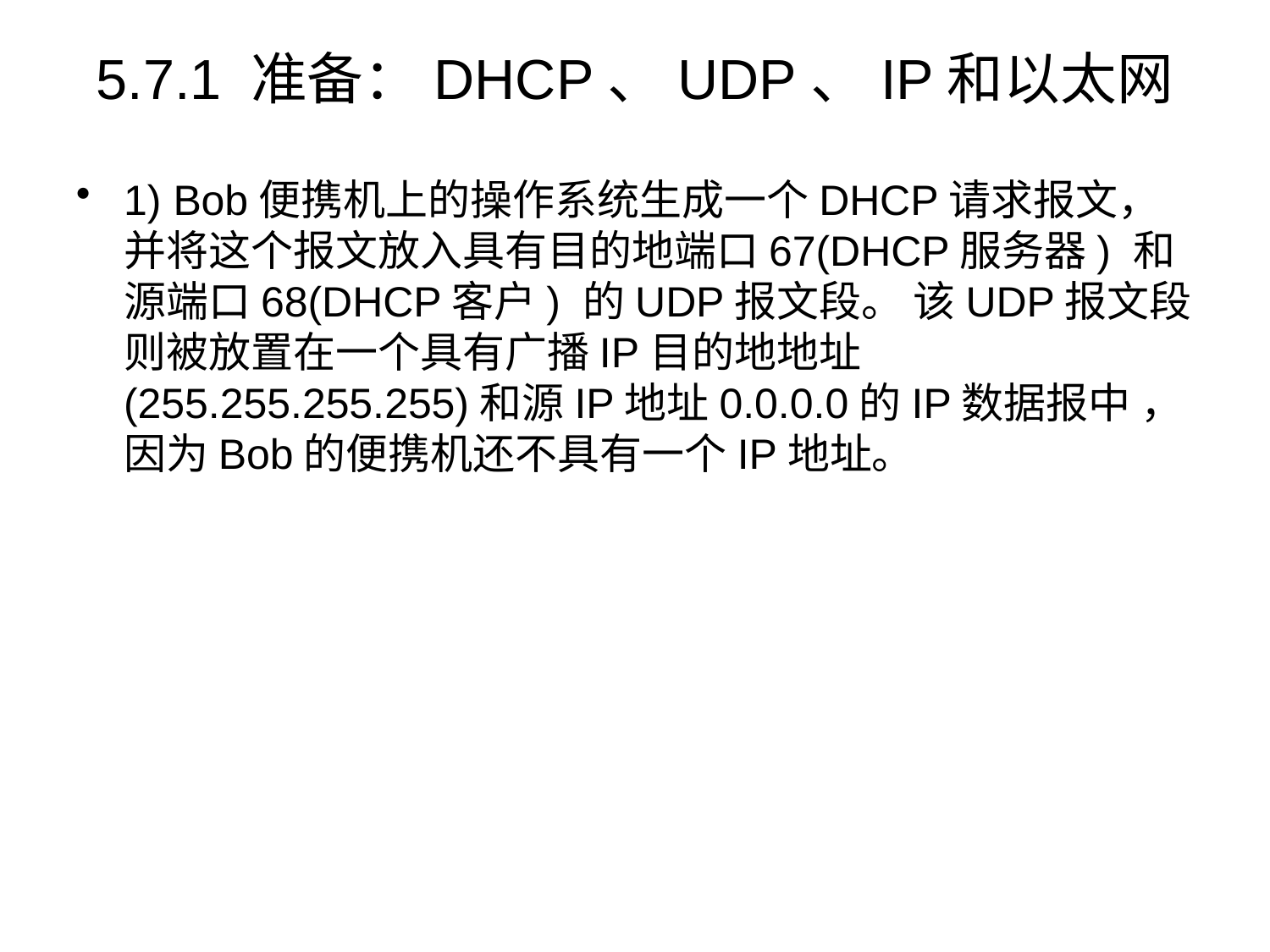

# 5.7.1 准备：DHCP、UDP、IP和以太网
1) Bob便携机上的操作系统生成一个DHCP请求报文， 并将这个报文放入具有目的地端口67(DHCP服务器) 和源端口68(DHCP客户) 的UDP报文段。 该UDP报文段则被放置在一个具有广播IP目的地地址(255.255.255.255)和源IP地址0.0.0.0的IP数据报中 ， 因为Bob的便携机还不具有一个IP地址。